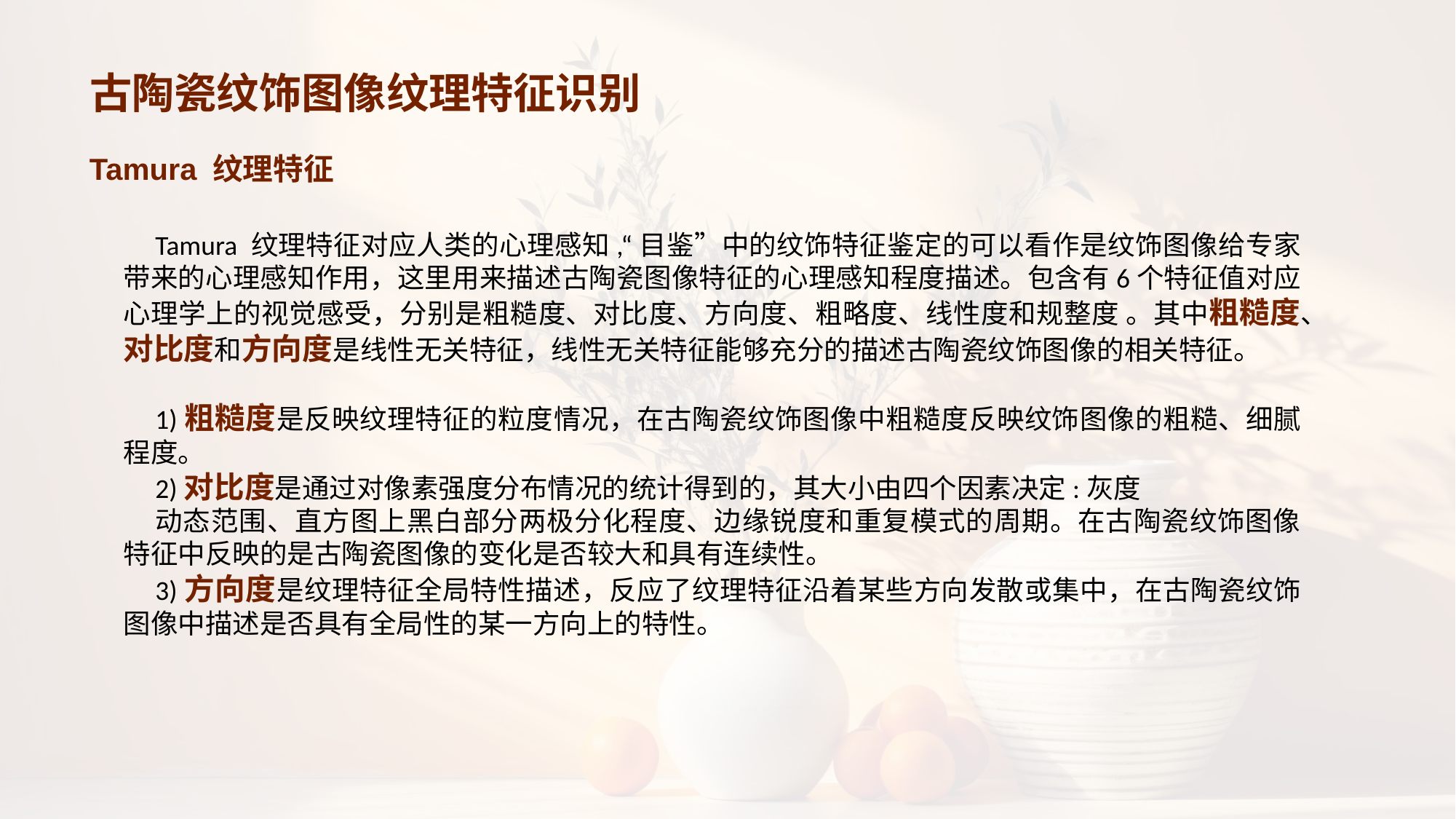

# 古陶瓷纹饰图像纹理特征识别
Tamura 纹理特征
Tamura 纹理特征对应人类的心理感知,“目鉴”中的纹饰特征鉴定的可以看作是纹饰图像给专家带来的心理感知作用，这里用来描述古陶瓷图像特征的心理感知程度描述。包含有6个特征值对应心理学上的视觉感受，分别是粗糙度、对比度、方向度、粗略度、线性度和规整度 。其中粗糙度、对比度和方向度是线性无关特征，线性无关特征能够充分的描述古陶瓷纹饰图像的相关特征。

1)粗糙度是反映纹理特征的粒度情况，在古陶瓷纹饰图像中粗糙度反映纹饰图像的粗糙、细腻程度。
2)对比度是通过对像素强度分布情况的统计得到的，其大小由四个因素决定:灰度
动态范围、直方图上黑白部分两极分化程度、边缘锐度和重复模式的周期。在古陶瓷纹饰图像特征中反映的是古陶瓷图像的变化是否较大和具有连续性。
3)方向度是纹理特征全局特性描述，反应了纹理特征沿着某些方向发散或集中，在古陶瓷纹饰图像中描述是否具有全局性的某一方向上的特性。